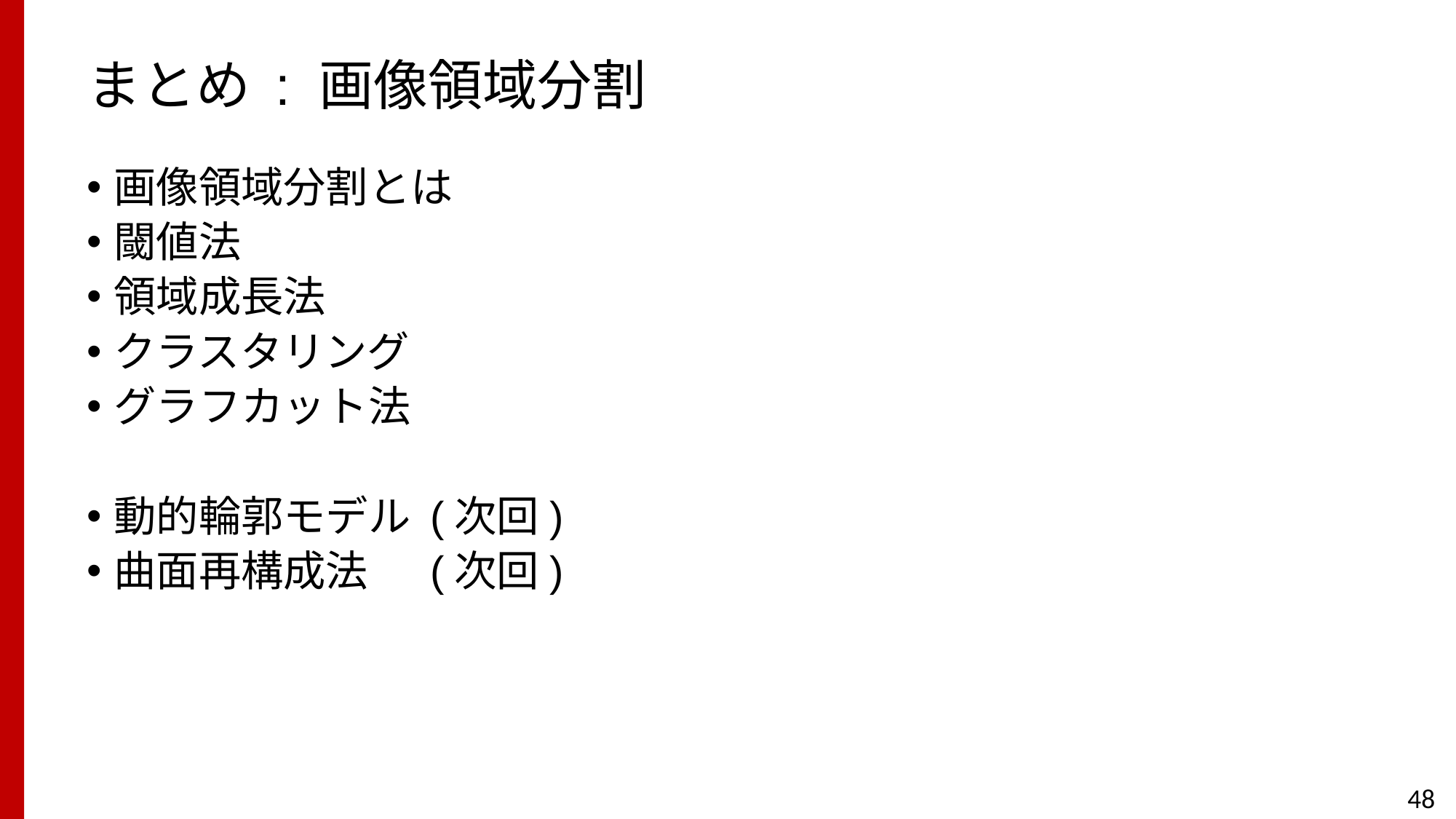

# まとめ : 画像領域分割
画像領域分割とは
閾値法
領域成長法
クラスタリング
グラフカット法

動的輪郭モデル (次回)
曲面再構成法 　(次回)
48